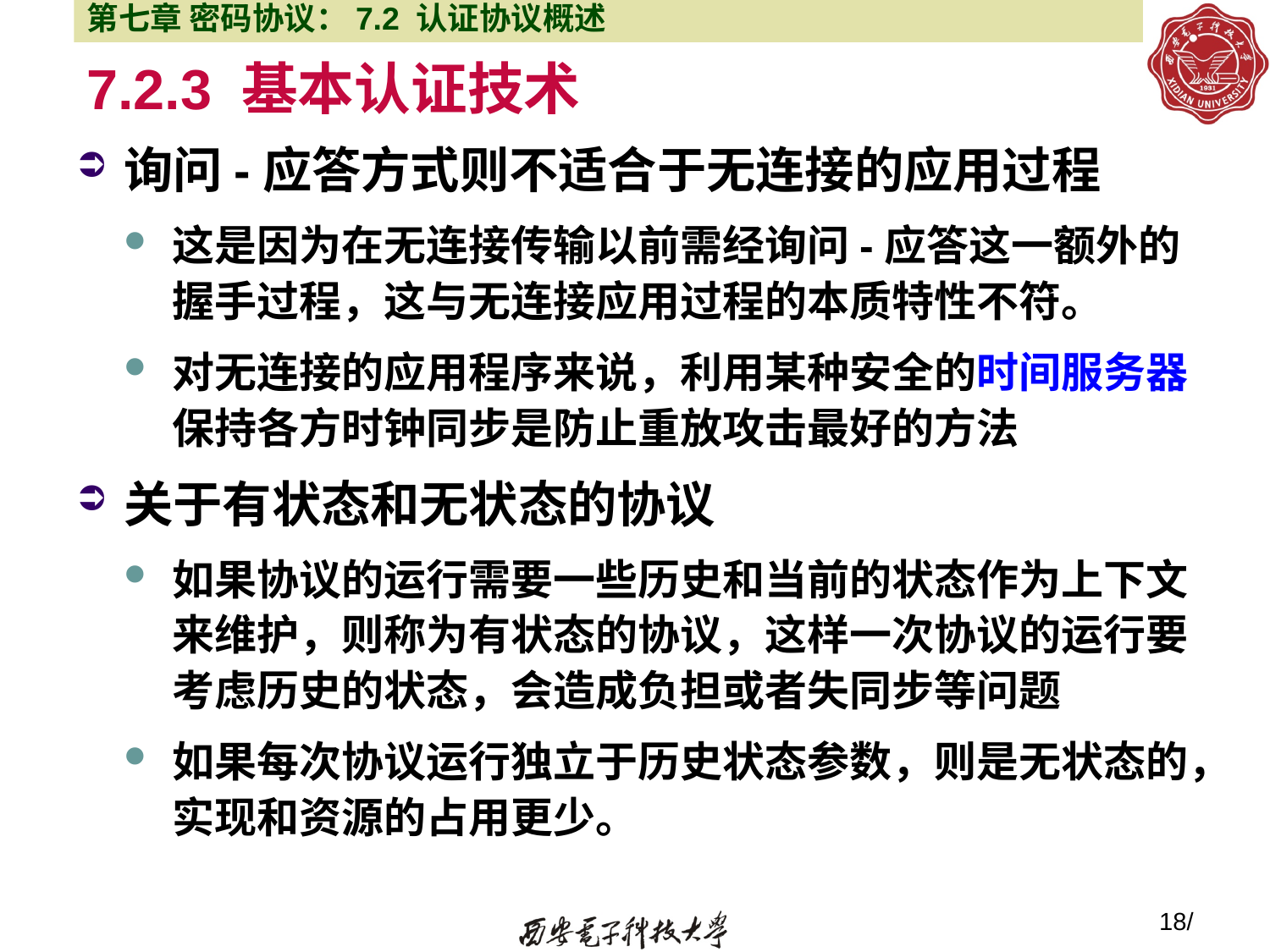

第七章 密码协议：7.2 认证协议概述
# 7.2.3 基本认证技术
询问-应答方式则不适合于无连接的应用过程
这是因为在无连接传输以前需经询问-应答这一额外的握手过程，这与无连接应用过程的本质特性不符。
对无连接的应用程序来说，利用某种安全的时间服务器保持各方时钟同步是防止重放攻击最好的方法
关于有状态和无状态的协议
如果协议的运行需要一些历史和当前的状态作为上下文来维护，则称为有状态的协议，这样一次协议的运行要考虑历史的状态，会造成负担或者失同步等问题
如果每次协议运行独立于历史状态参数，则是无状态的，实现和资源的占用更少。

18/